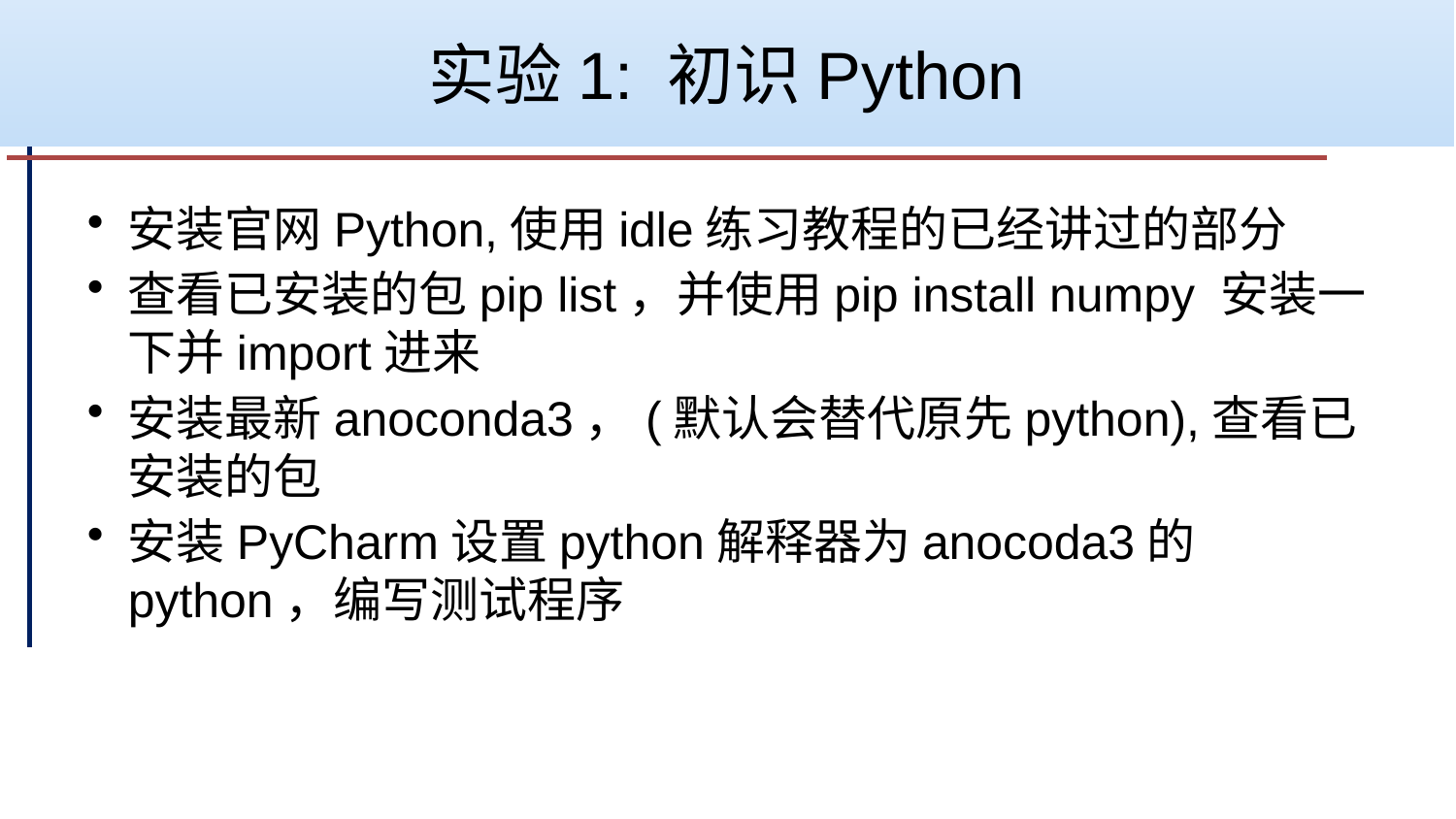

# 实验1: 初识Python
安装官网Python,使用idle练习教程的已经讲过的部分
查看已安装的包pip list，并使用pip install numpy 安装一下并import进来
安装最新anoconda3，(默认会替代原先python),查看已安装的包
安装PyCharm设置python解释器为anocoda3的python，编写测试程序